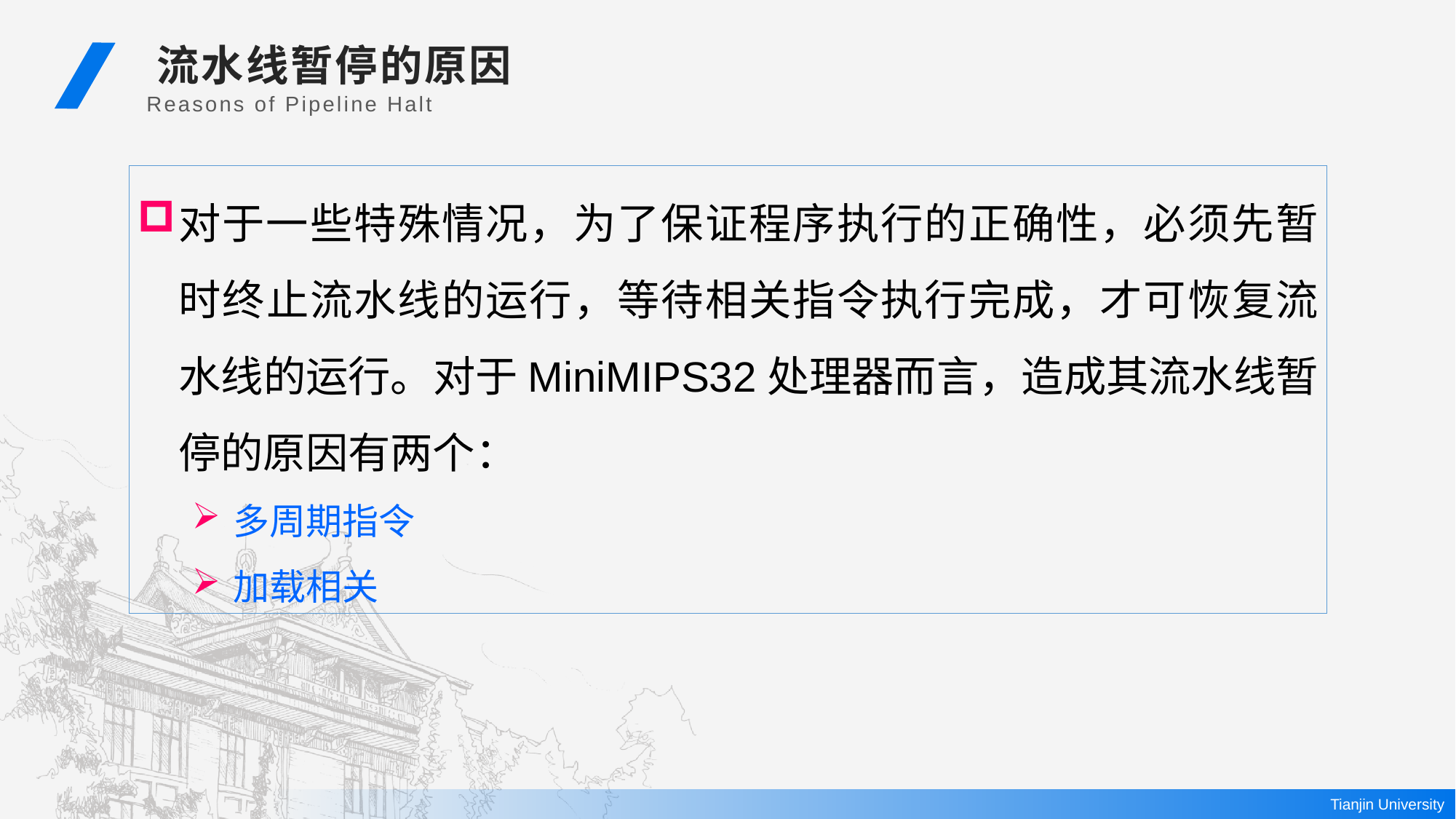

流水线暂停的原因
Reasons of Pipeline Halt
对于一些特殊情况，为了保证程序执行的正确性，必须先暂时终止流水线的运行，等待相关指令执行完成，才可恢复流水线的运行。对于MiniMIPS32处理器而言，造成其流水线暂停的原因有两个：
多周期指令
加载相关